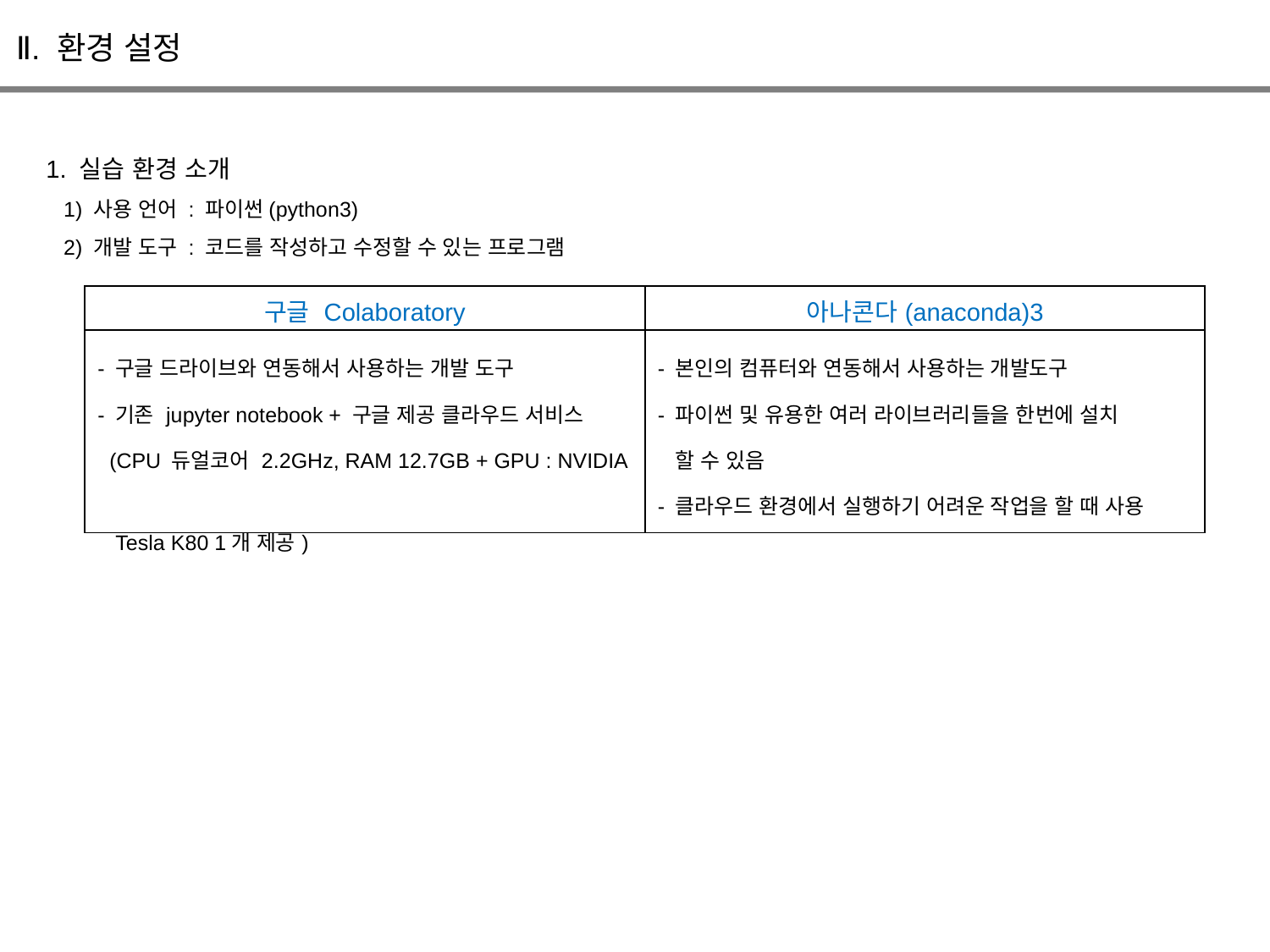

Ⅱ. 환경 설정

1. 실습 환경 소개
   1) 사용 언어 : 파이썬(python3)
   2) 개발 도구 : 코드를 작성하고 수정할 수 있는 프로그램
| 구글 Colaboratory | 아나콘다(anaconda)3 |
| --- | --- |
| - 구글 드라이브와 연동해서 사용하는 개발 도구 - 기존 jupyter notebook + 구글 제공 클라우드 서비스 (CPU 듀얼코어 2.2GHz, RAM 12.7GB + GPU : NVIDIA Tesla K80 1개 제공) | - 본인의 컴퓨터와 연동해서 사용하는 개발도구 - 파이썬 및 유용한 여러 라이브러리들을 한번에 설치 할 수 있음 - 클라우드 환경에서 실행하기 어려운 작업을 할 때 사용 |